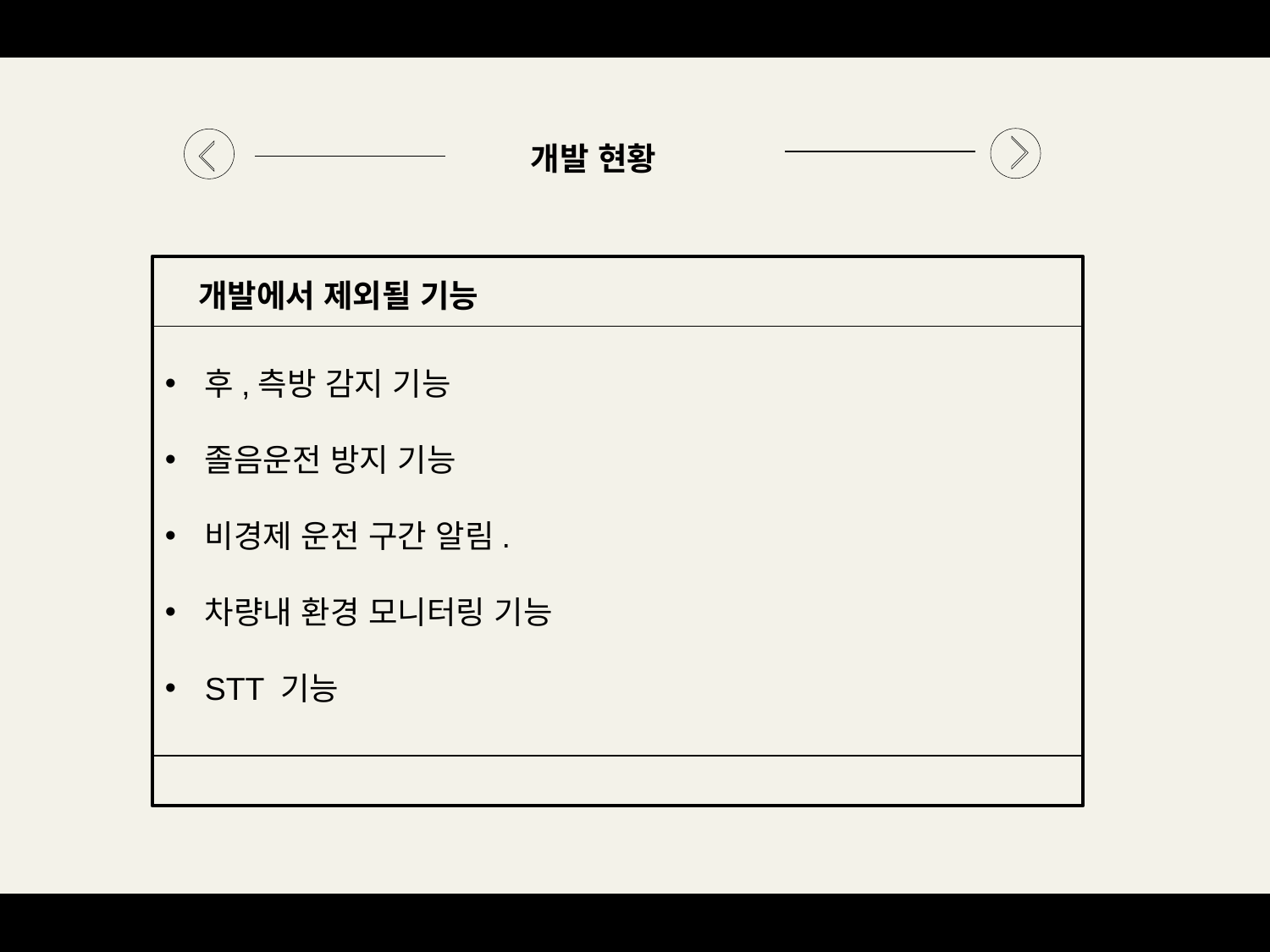

개발 현황

개발에서 제외될 기능
후,측방 감지 기능

졸음운전 방지 기능

비경제 운전 구간 알림.

차량내 환경 모니터링 기능

STT 기능